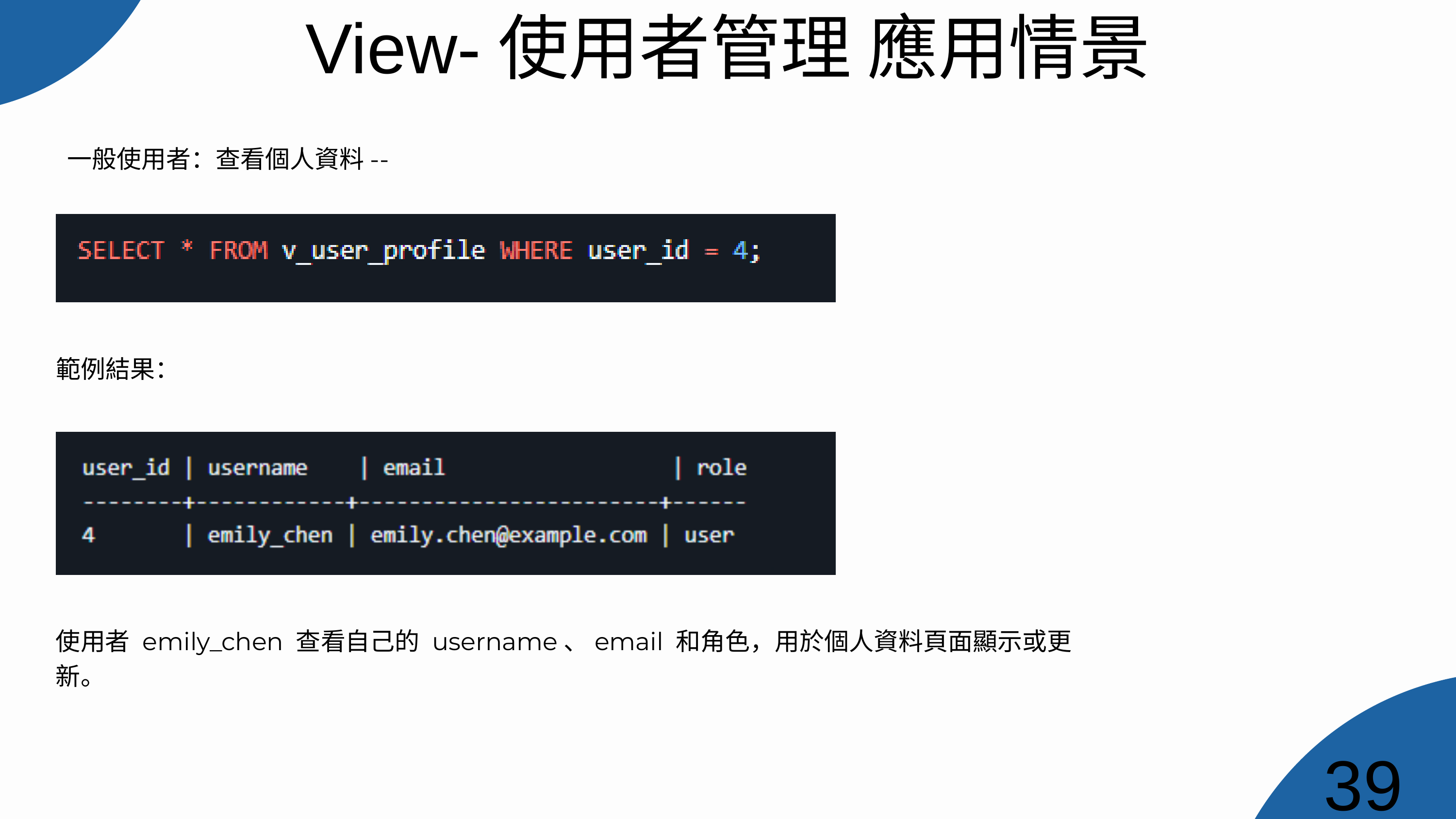

View-使用者管理 應用情景
一般使用者：查看個人資料--

範例結果：

使用者 emily_chen 查看自己的 username、email 和角色，用於個人資料頁面顯示或更新。

39